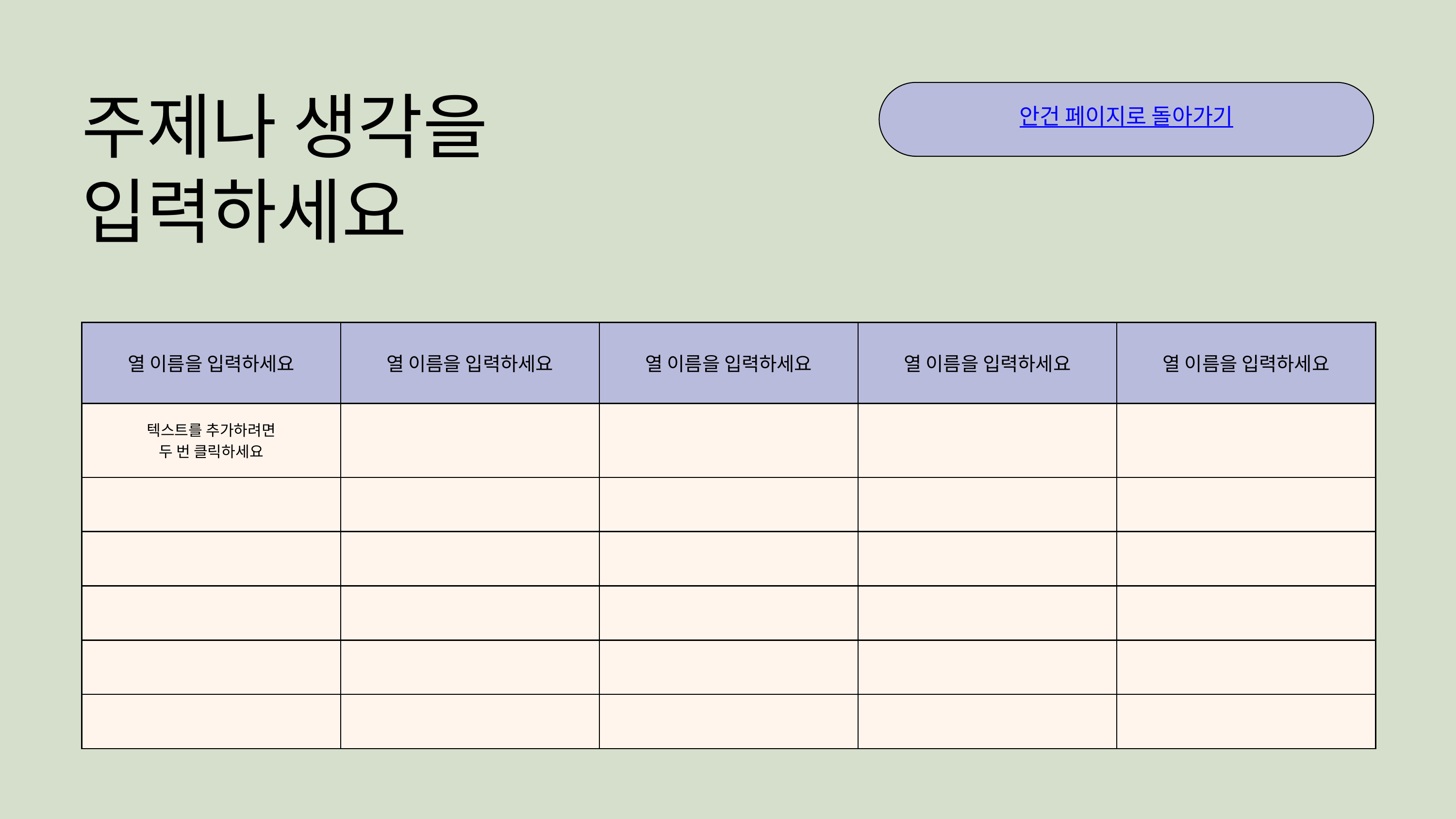

주제나 생각을
입력하세요

안건 페이지로 돌아가기
| 열 이름을 입력하세요 | 열 이름을 입력하세요 | 열 이름을 입력하세요 | 열 이름을 입력하세요 | 열 이름을 입력하세요 |
| --- | --- | --- | --- | --- |
| 텍스트를 추가하려면 두 번 클릭하세요 |  |  |  |  |
|  |  |  |  |  |
|  |  |  |  |  |
|  |  |  |  |  |
|  |  |  |  |  |
|  |  |  |  |  |